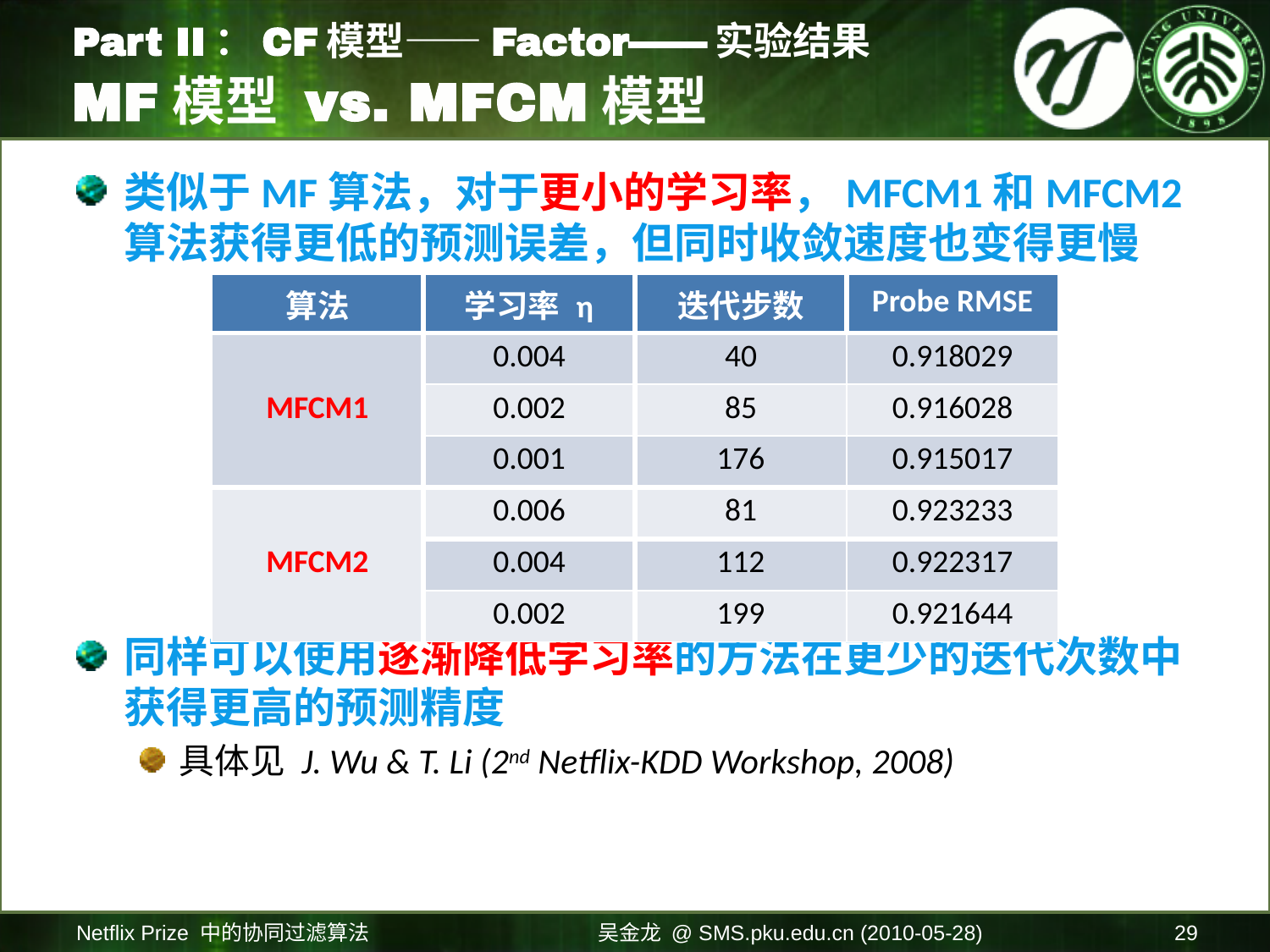

Part II：CF模型——Factor——实验结果
# MF模型 vs. MFCM模型
类似于MF算法，对于更小的学习率，MFCM1和MFCM2算法获得更低的预测误差，但同时收敛速度也变得更慢

同样可以使用逐渐降低学习率的方法在更少的迭代次数中获得更高的预测精度
具体见 J. Wu & T. Li (2nd Netflix-KDD Workshop, 2008)

| 算法 | 学习率 η | 迭代步数 | Probe RMSE |
| --- | --- | --- | --- |
| MFCM1 | 0.004 | 40 | 0.918029 |
|  | 0.002 | 85 | 0.916028 |
|  | 0.001 | 176 | 0.915017 |
| MFCM2 | 0.006 | 81 | 0.923233 |
|  | 0.004 | 112 | 0.922317 |
|  | 0.002 | 199 | 0.921644 |
Netflix Prize 中的协同过滤算法
吴金龙 @ SMS.pku.edu.cn (2010-05-28)
29